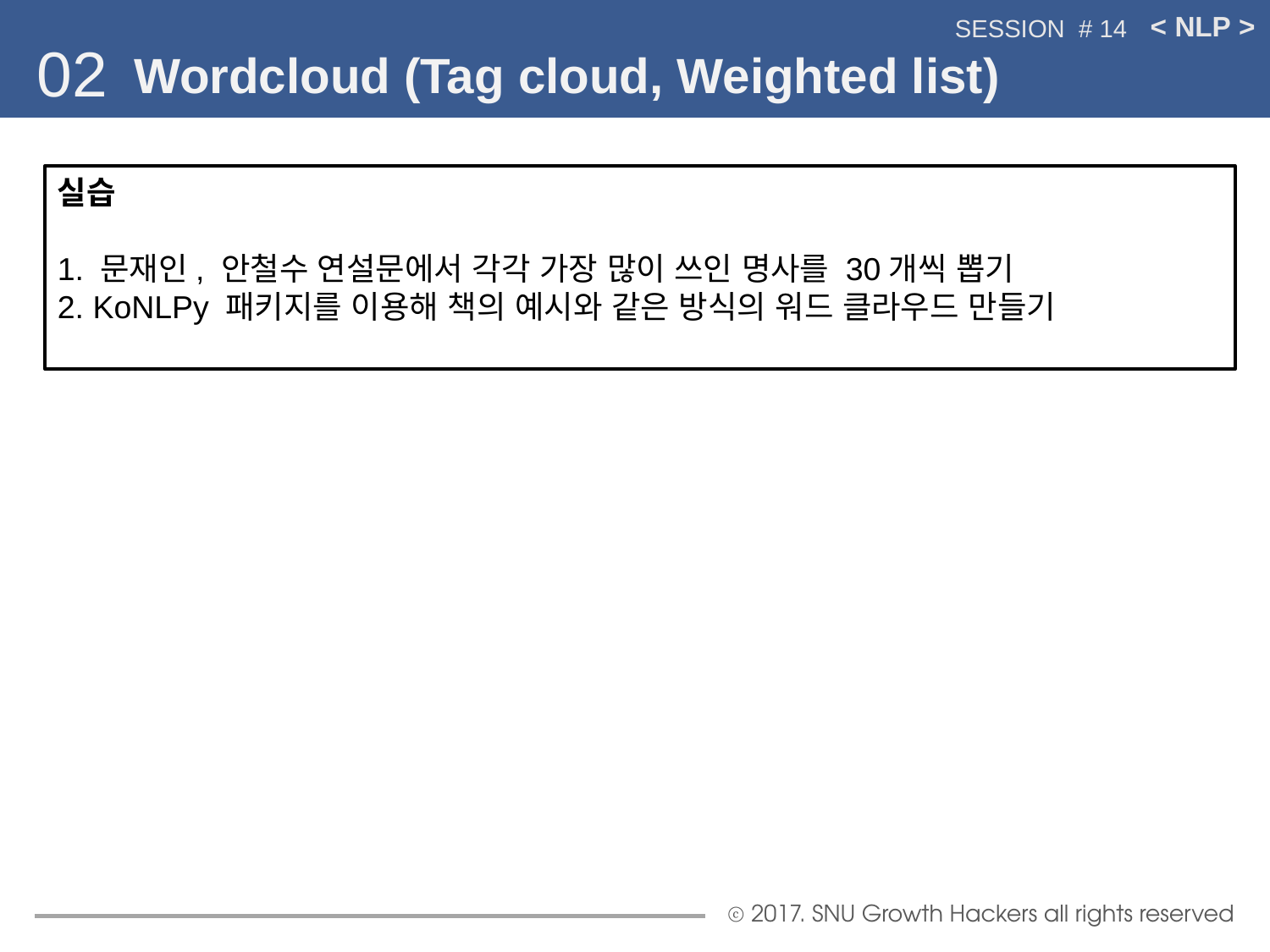

< NLP >
SESSION  # 14
02
Wordcloud (Tag cloud, Weighted list)
실습

1. 문재인, 안철수 연설문에서 각각 가장 많이 쓰인 명사를 30개씩 뽑기
2. KoNLPy 패키지를 이용해 책의 예시와 같은 방식의 워드 클라우드 만들기

ⓒ 2017. SNU Growth Hackers all rights reserved